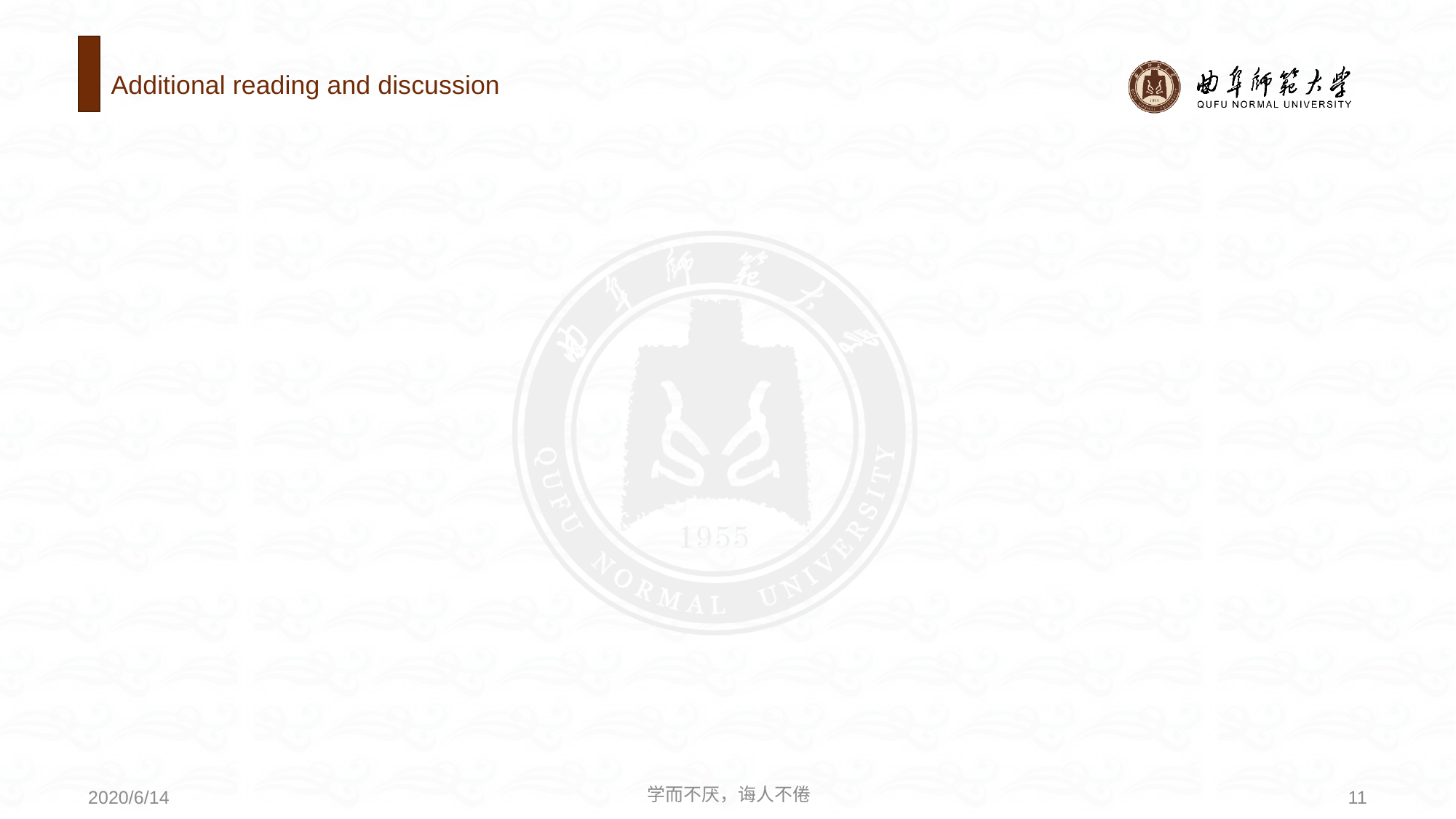

# Additional reading and discussion
学而不厌，诲人不倦
11
2020/6/14